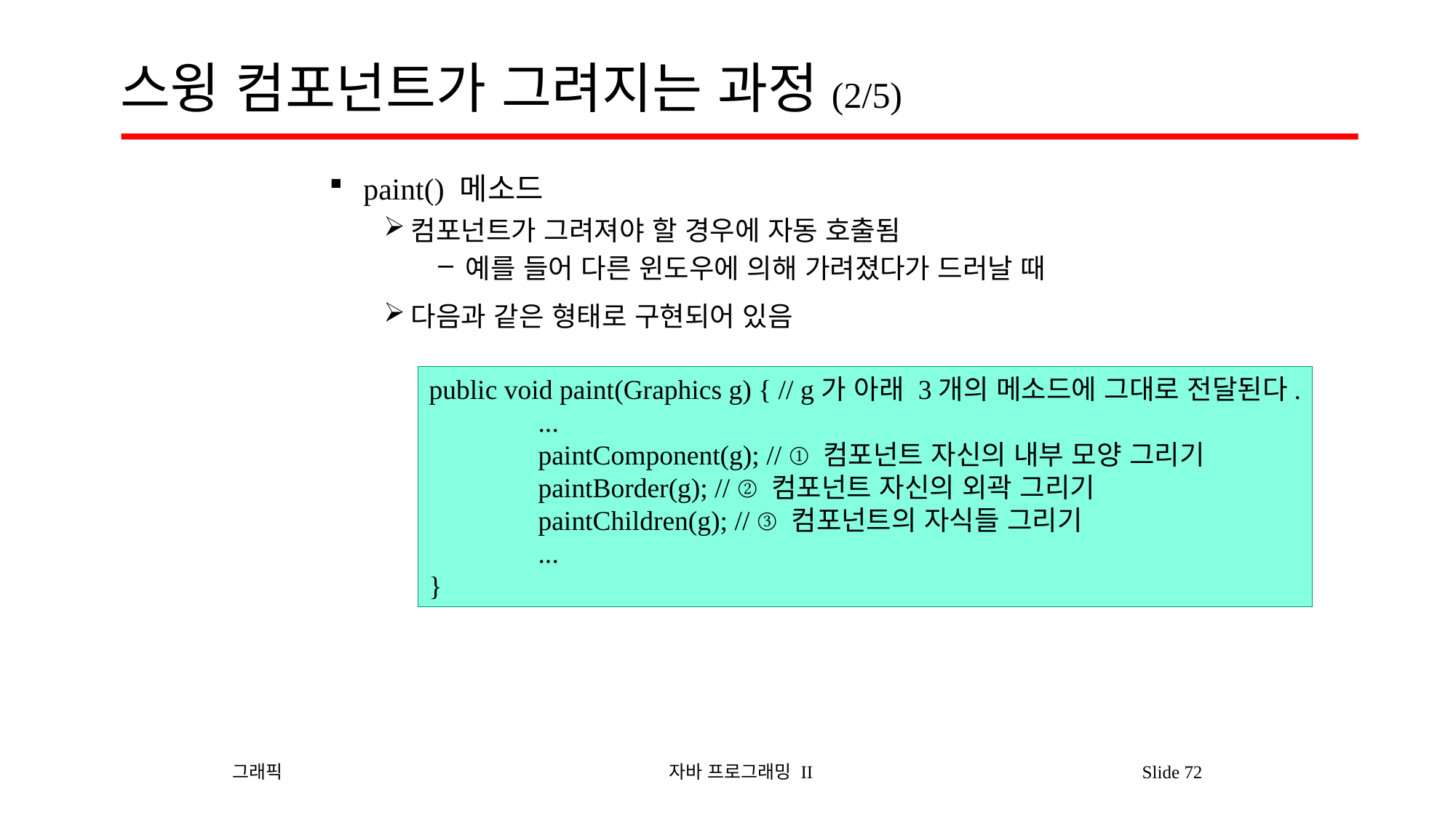

# 스윙 컴포넌트가 그려지는 과정(2/5)
paint() 메소드
컴포넌트가 그려져야 할 경우에 자동 호출됨
예를 들어 다른 윈도우에 의해 가려졌다가 드러날 때
다음과 같은 형태로 구현되어 있음

public void paint(Graphics g) { // g가 아래 3개의 메소드에 그대로 전달된다.
	...
	paintComponent(g); // ① 컴포넌트 자신의 내부 모양 그리기
	paintBorder(g); // ② 컴포넌트 자신의 외곽 그리기
	paintChildren(g); // ③ 컴포넌트의 자식들 그리기
	...
}